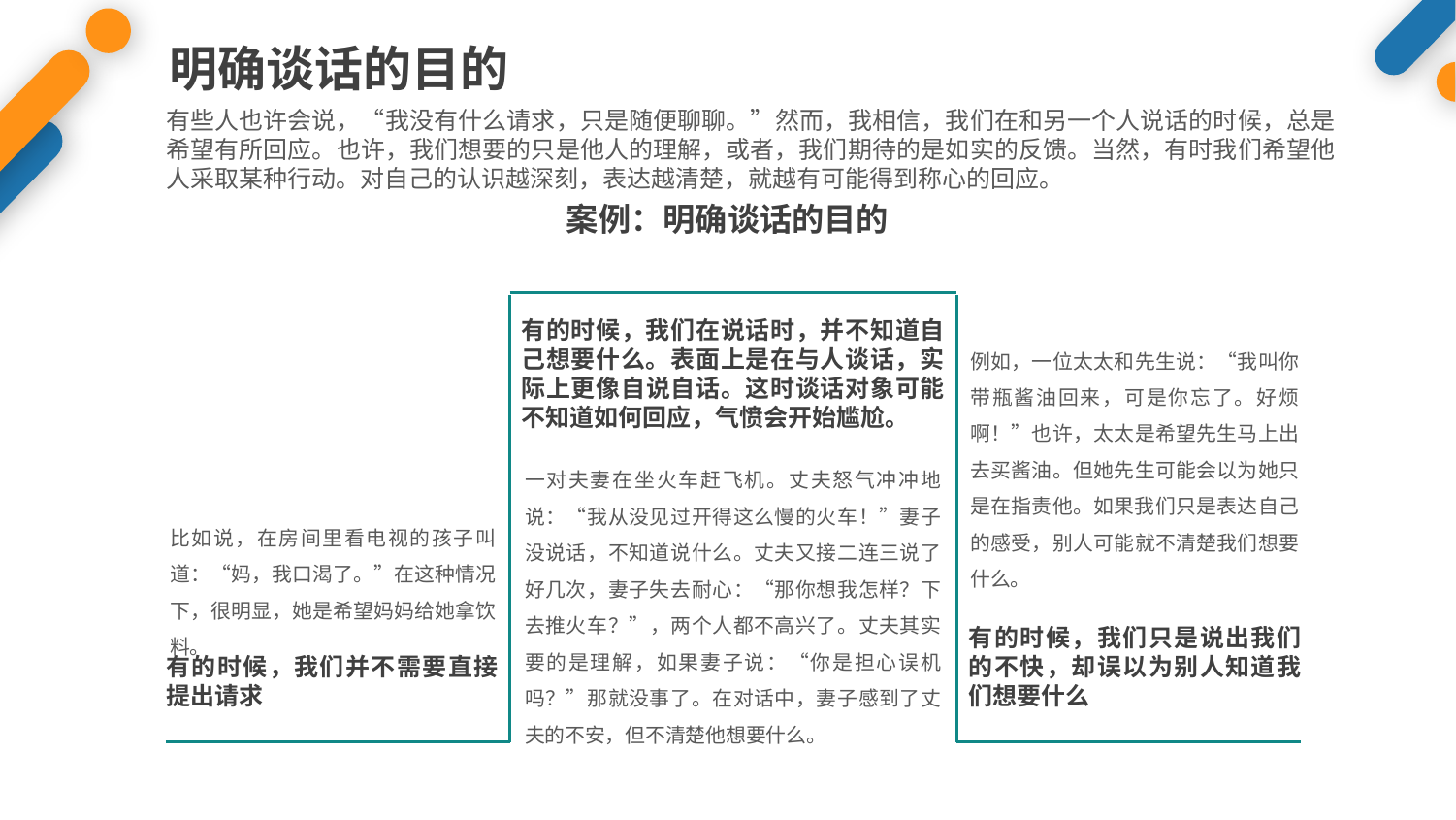

明确谈话的目的
有些人也许会说，“我没有什么请求，只是随便聊聊。”然而，我相信，我们在和另一个人说话的时候，总是希望有所回应。也许，我们想要的只是他人的理解，或者，我们期待的是如实的反馈。当然，有时我们希望他人采取某种行动。对自己的认识越深刻，表达越清楚，就越有可能得到称心的回应。
案例：明确谈话的目的
有的时候，我们在说话时，并不知道自己想要什么。表面上是在与人谈话，实际上更像自说自话。这时谈话对象可能不知道如何回应，气愤会开始尴尬。
例如，一位太太和先生说：“我叫你带瓶酱油回来，可是你忘了。好烦啊！”也许，太太是希望先生马上出去买酱油。但她先生可能会以为她只是在指责他。如果我们只是表达自己的感受，别人可能就不清楚我们想要什么。
一对夫妻在坐火车赶飞机。丈夫怒气冲冲地说：“我从没见过开得这么慢的火车！”妻子没说话，不知道说什么。丈夫又接二连三说了好几次，妻子失去耐心：“那你想我怎样？下去推火车？”，两个人都不高兴了。丈夫其实要的是理解，如果妻子说：“你是担心误机吗？”那就没事了。在对话中，妻子感到了丈夫的不安，但不清楚他想要什么。
比如说，在房间里看电视的孩子叫道：“妈，我口渴了。”在这种情况下，很明显，她是希望妈妈给她拿饮料。
有的时候，我们只是说出我们的不快，却误以为别人知道我们想要什么
有的时候，我们并不需要直接提出请求